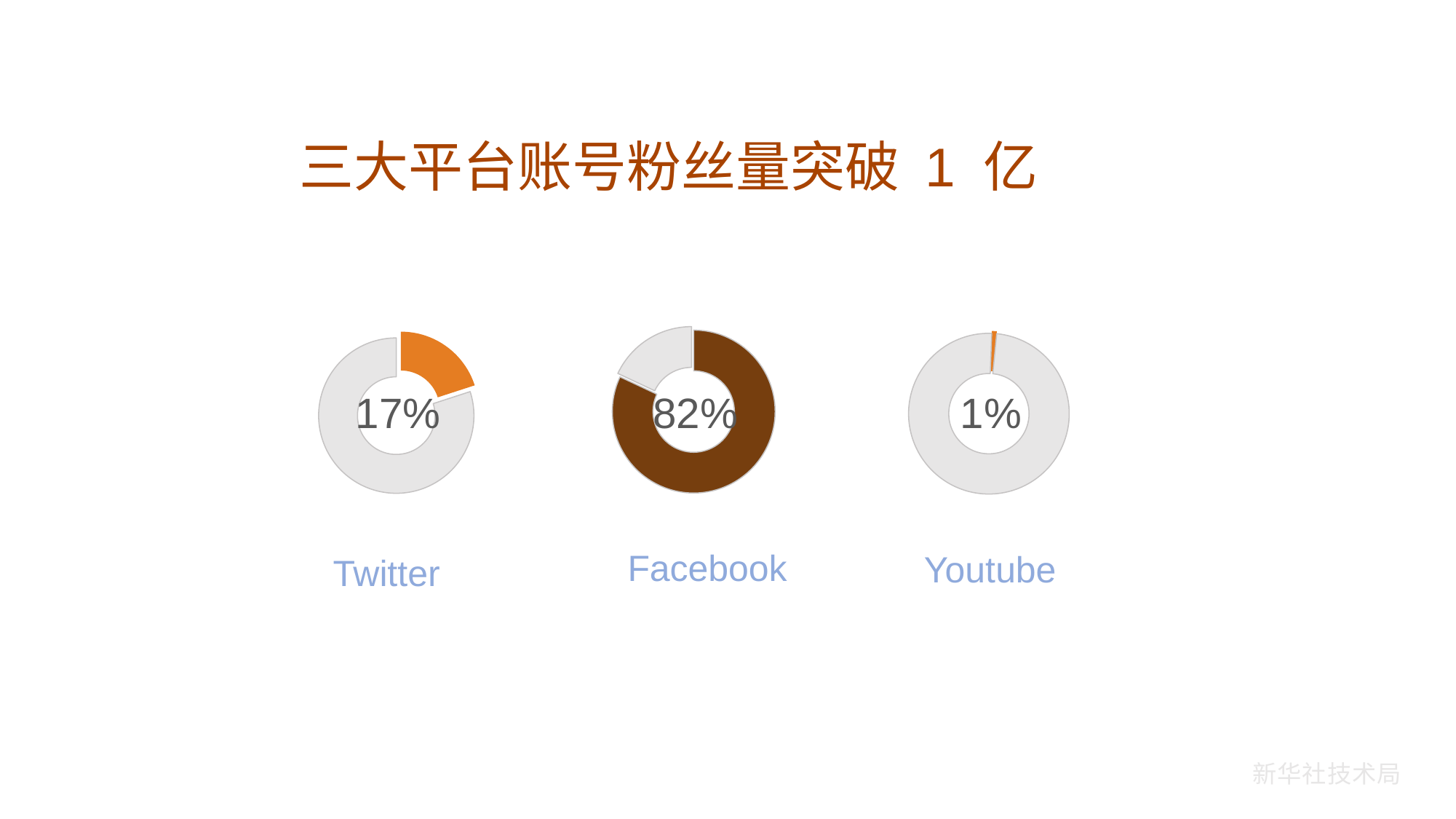

三大平台账号粉丝量突破 1 亿

### Chart

| Category | Sales |
|---|---|
| 1st Qtr | 8.2 |
| 2nd Qtr | 1.8 |

### Chart

| Category | Sales |
|---|---|
| 1st Qtr | 2.0 |
| 2nd Qtr | 8.0 |

### Chart

| Category | Sales |
|---|---|
| 1st Qtr | 0.1 |
| 2nd Qtr | 9.9 |
17%
82%
1%
Facebook
Youtube
Twitter
新华社技术局